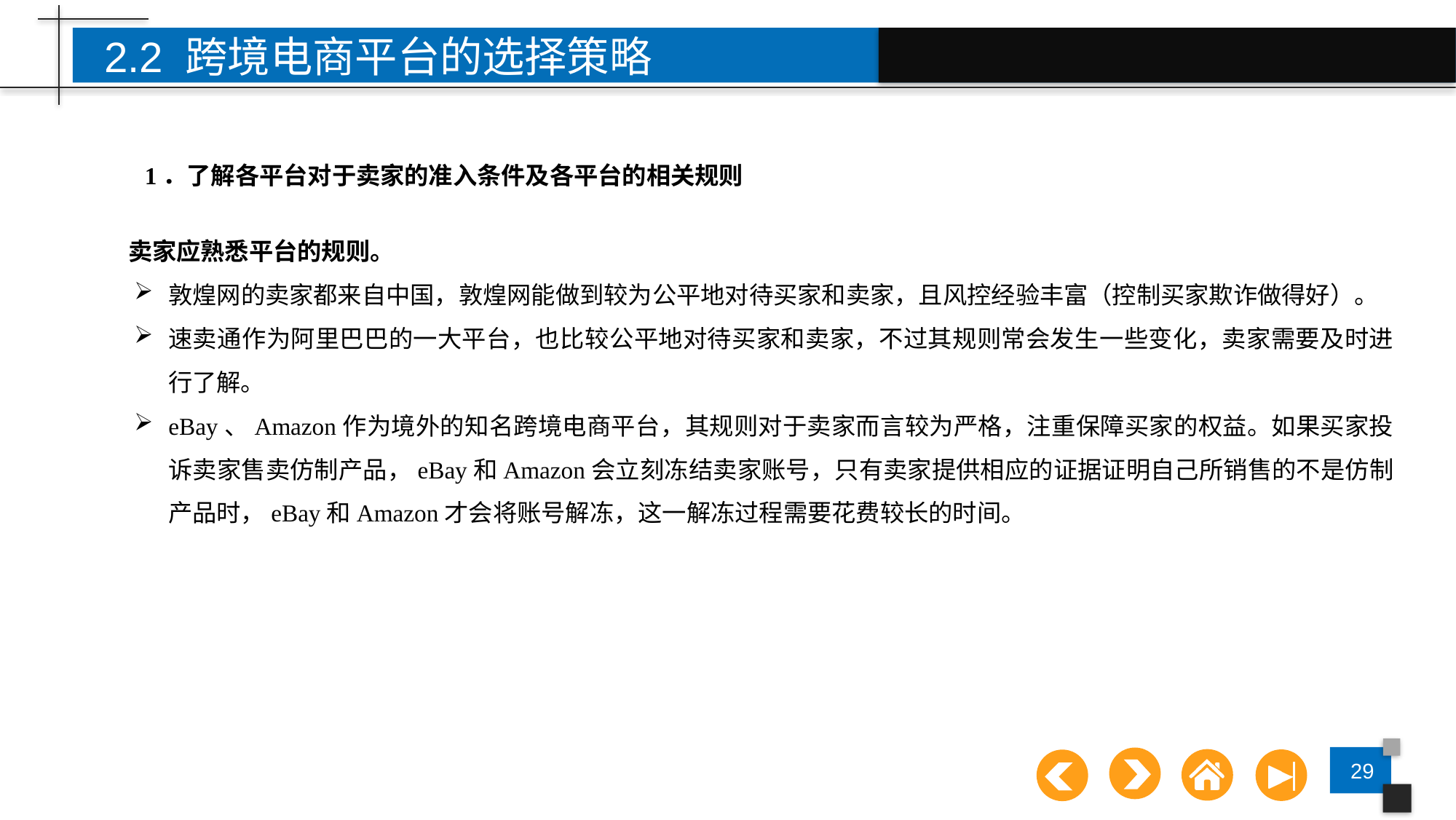

2.2 跨境电商平台的选择策略
1．了解各平台对于卖家的准入条件及各平台的相关规则
卖家应熟悉平台的规则。
敦煌网的卖家都来自中国，敦煌网能做到较为公平地对待买家和卖家，且风控经验丰富（控制买家欺诈做得好）。
速卖通作为阿里巴巴的一大平台，也比较公平地对待买家和卖家，不过其规则常会发生一些变化，卖家需要及时进行了解。
eBay、Amazon作为境外的知名跨境电商平台，其规则对于卖家而言较为严格，注重保障买家的权益。如果买家投诉卖家售卖仿制产品，eBay和Amazon会立刻冻结卖家账号，只有卖家提供相应的证据证明自己所销售的不是仿制产品时，eBay和Amazon才会将账号解冻，这一解冻过程需要花费较长的时间。